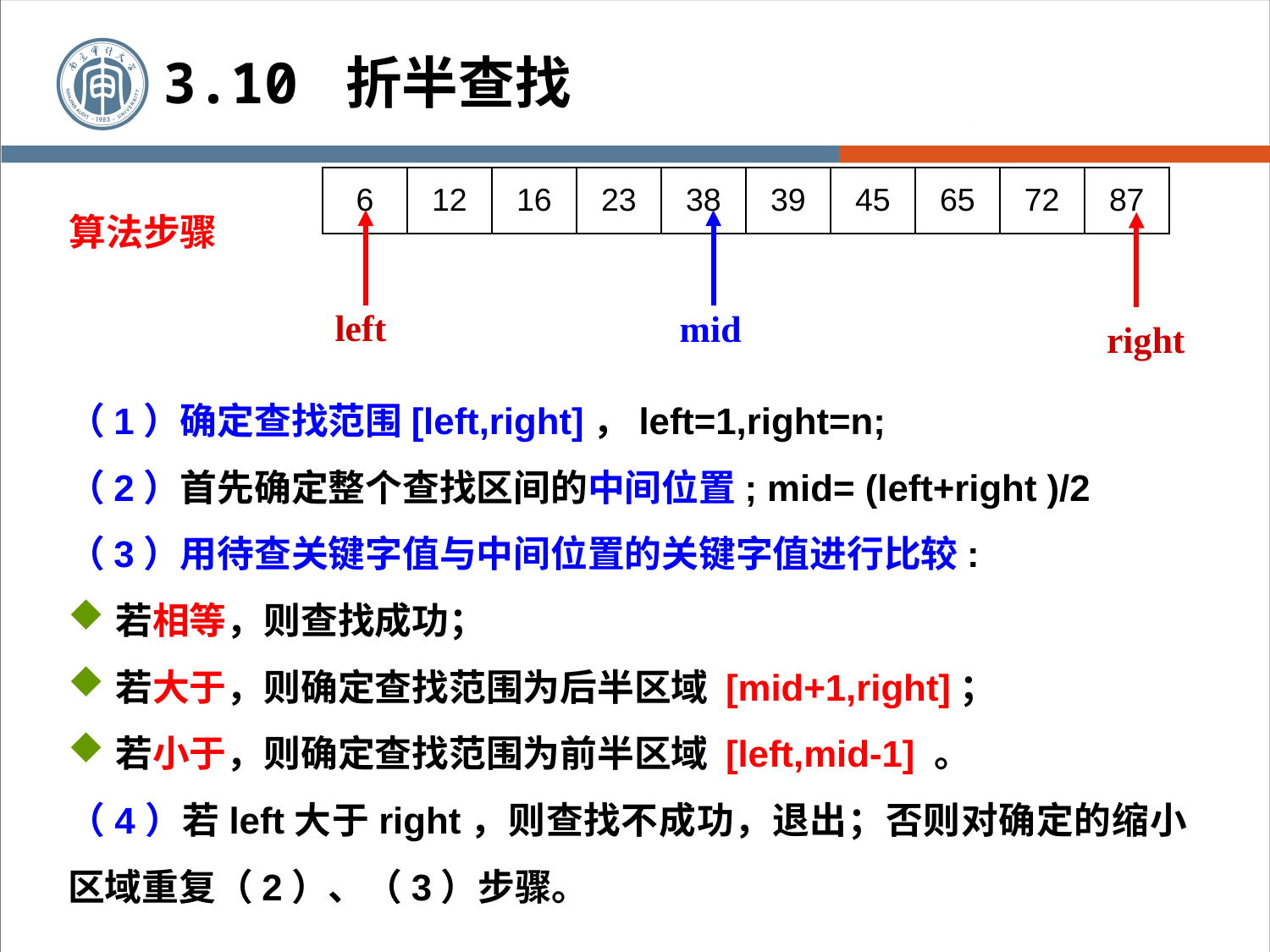

3.10 折半查找
| 6 | 12 | 16 | 23 | 38 | 39 | 45 | 65 | 72 | 87 |
| --- | --- | --- | --- | --- | --- | --- | --- | --- | --- |
算法步骤
left
mid
right
（1）确定查找范围[left,right]，left=1,right=n;
（2）首先确定整个查找区间的中间位置; mid= (left+right )/2
（3）用待查关键字值与中间位置的关键字值进行比较:
若相等，则查找成功；
若大于，则确定查找范围为后半区域 [mid+1,right]；
若小于，则确定查找范围为前半区域 [left,mid-1] 。
（4）若left大于right，则查找不成功，退出；否则对确定的缩小区域重复（2）、（3）步骤。